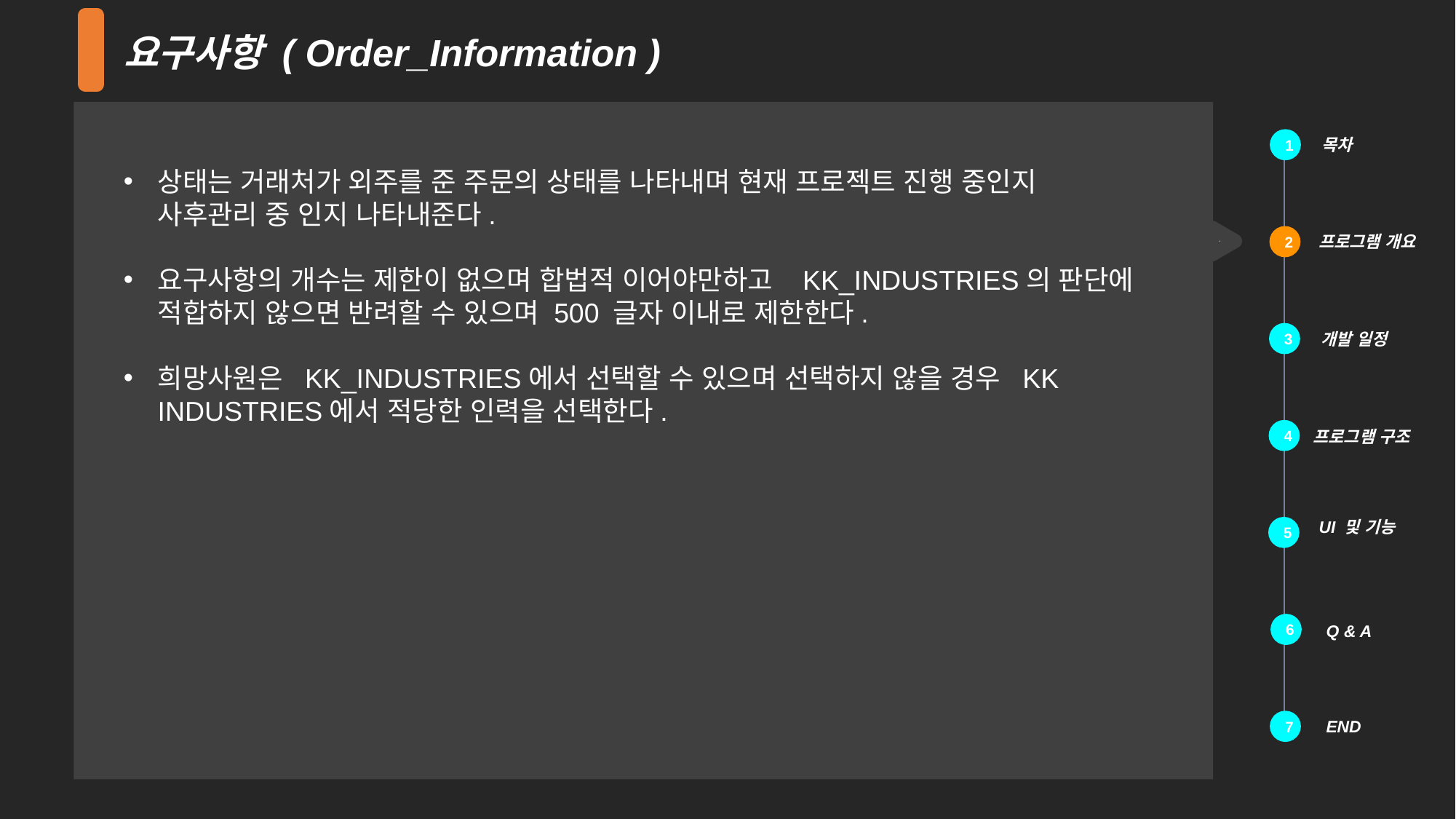

요구사항 ( Order_Information )

목차
1
상태는 거래처가 외주를 준 주문의 상태를 나타내며 현재 프로젝트 진행 중인지 사후관리 중 인지 나타내준다.

요구사항의 개수는 제한이 없으며 합법적 이어야만하고   KK_INDUSTRIES의 판단에 적합하지 않으면 반려할 수 있으며 500 글자 이내로 제한한다.

희망사원은  KK_INDUSTRIES에서 선택할 수 있으며 선택하지 않을 경우  KK INDUSTRIES에서 적당한 인력을 선택한다.

 프로그램 개요
2

3
 개발 일정
4
 프로그램 구조
 UI 및 기능
5
6
 Q & A
 END
7